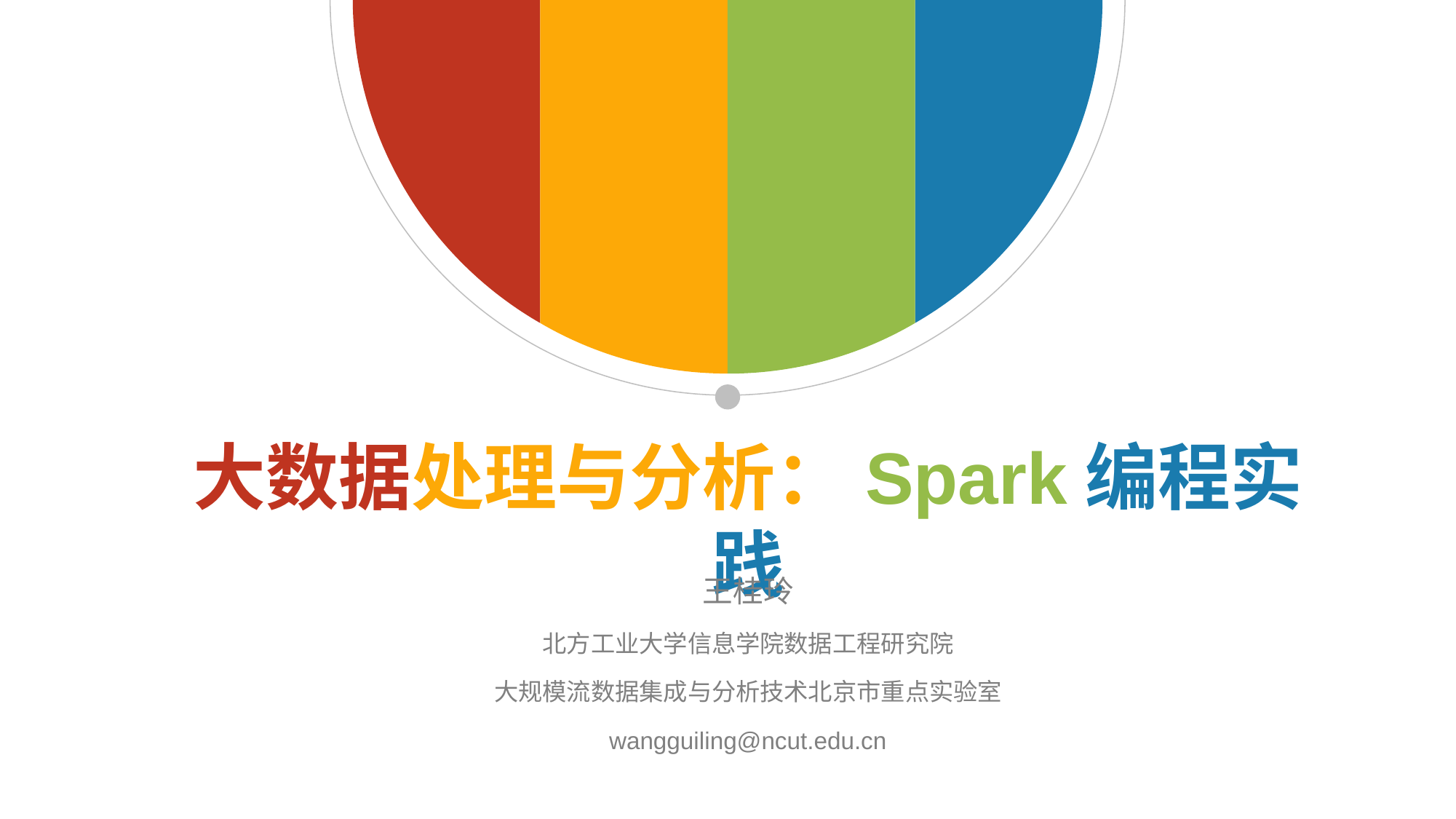

大数据处理与分析：Spark编程实践
王桂玲
北方工业大学信息学院数据工程研究院
大规模流数据集成与分析技术北京市重点实验室
wangguiling@ncut.edu.cn